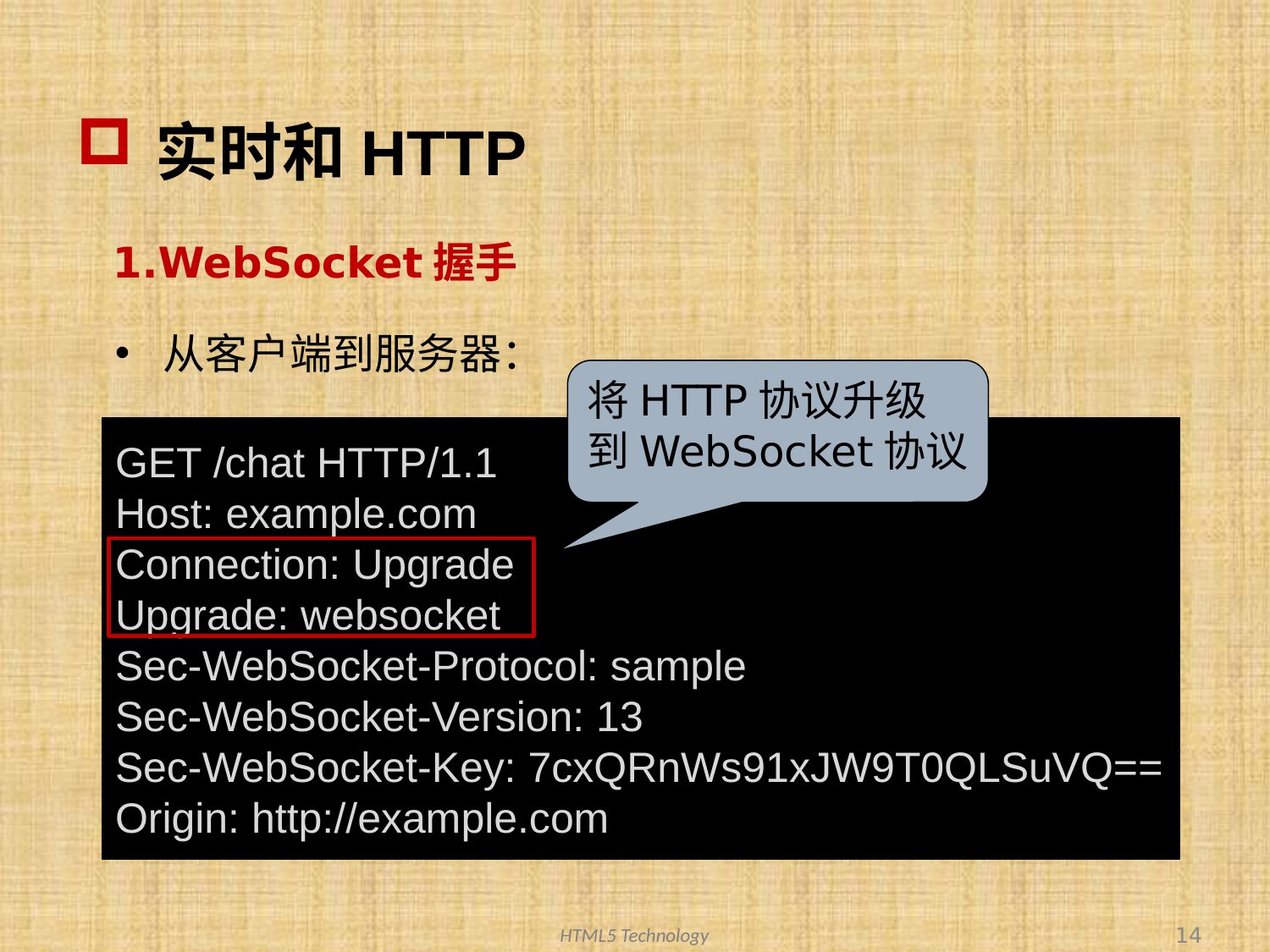

# 实时和HTTP
1.WebSocket握手
从客户端到服务器：
将HTTP协议升级到WebSocket协议
GET /chat HTTP/1.1
Host: example.com
Connection: Upgrade
Upgrade: websocket
Sec-WebSocket-Protocol: sample
Sec-WebSocket-Version: 13
Sec-WebSocket-Key: 7cxQRnWs91xJW9T0QLSuVQ==
Origin: http://example.com

14
HTML5 Technology